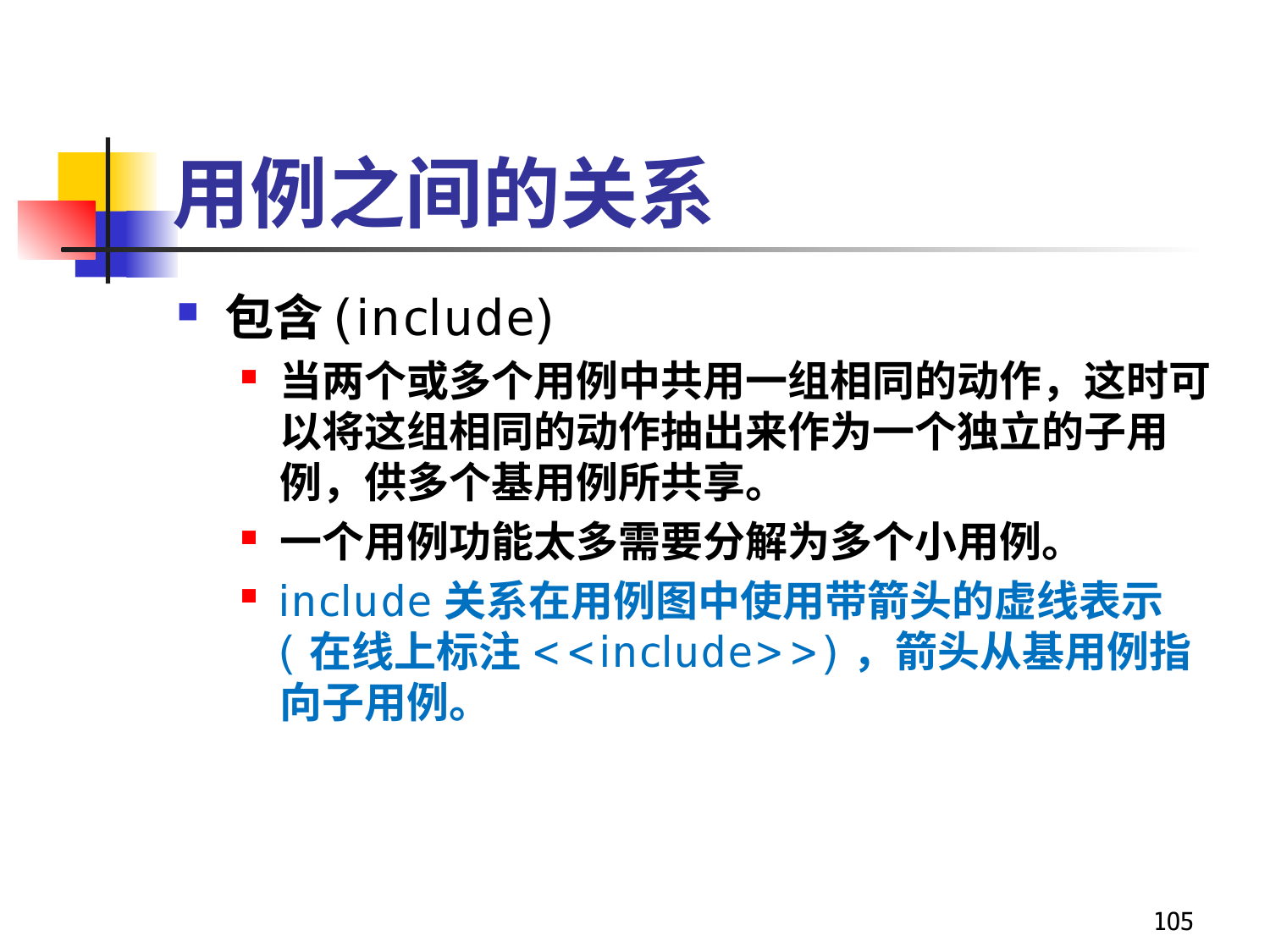

# 用例之间的关系
包含(include)
当两个或多个用例中共用一组相同的动作，这时可以将这组相同的动作抽出来作为一个独立的子用例，供多个基用例所共享。
一个用例功能太多需要分解为多个小用例。
include关系在用例图中使用带箭头的虚线表示(在线上标注<<include>>)，箭头从基用例指向子用例。
105